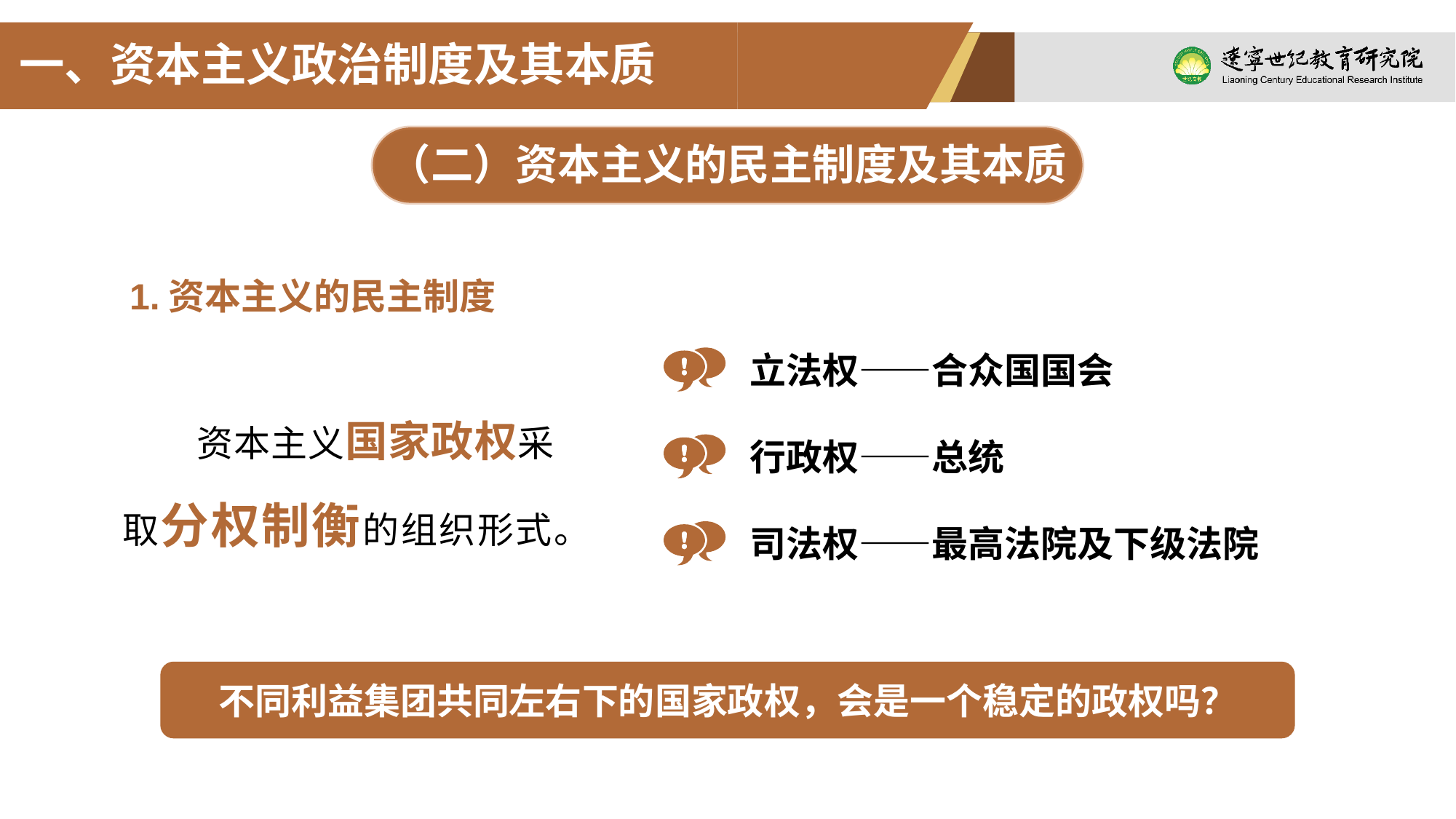

一、资本主义政治制度及其本质
（二）资本主义的民主制度及其本质
1.资本主义的民主制度
立法权——合众国国会

资本主义国家政权采取分权制衡的组织形式。
行政权——总统

司法权——最高法院及下级法院

不同利益集团共同左右下的国家政权，会是一个稳定的政权吗？